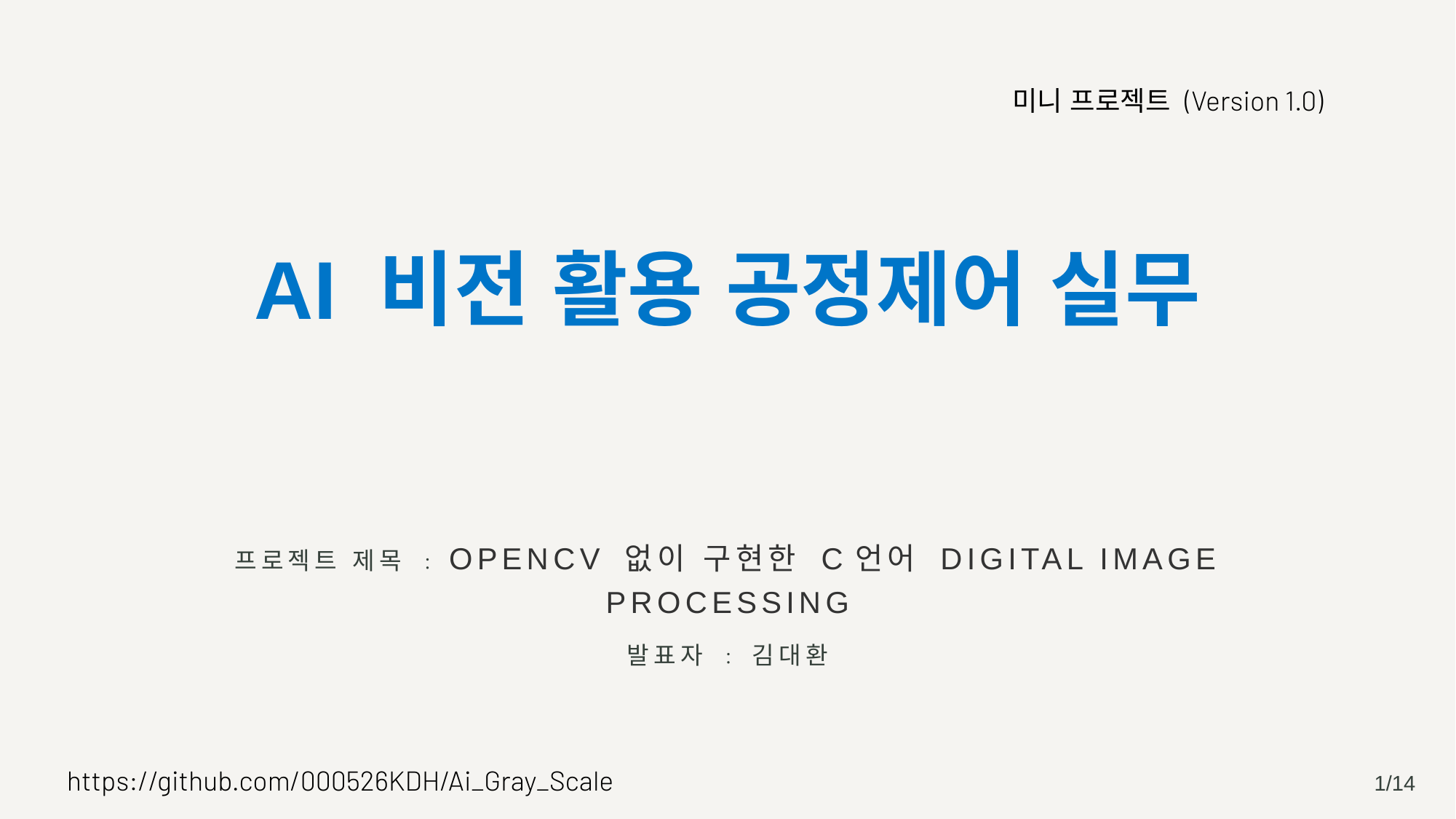

미니 프로젝트 (Version 1.0)
# AI 비전 활용 공정제어 실무

프로젝트 제목 : OpenCV 없이 구현한 C언어 Digital Image Processing
발표자 : 김대환

https://github.com/000526KDH/Ai_Gray_Scale
1/14